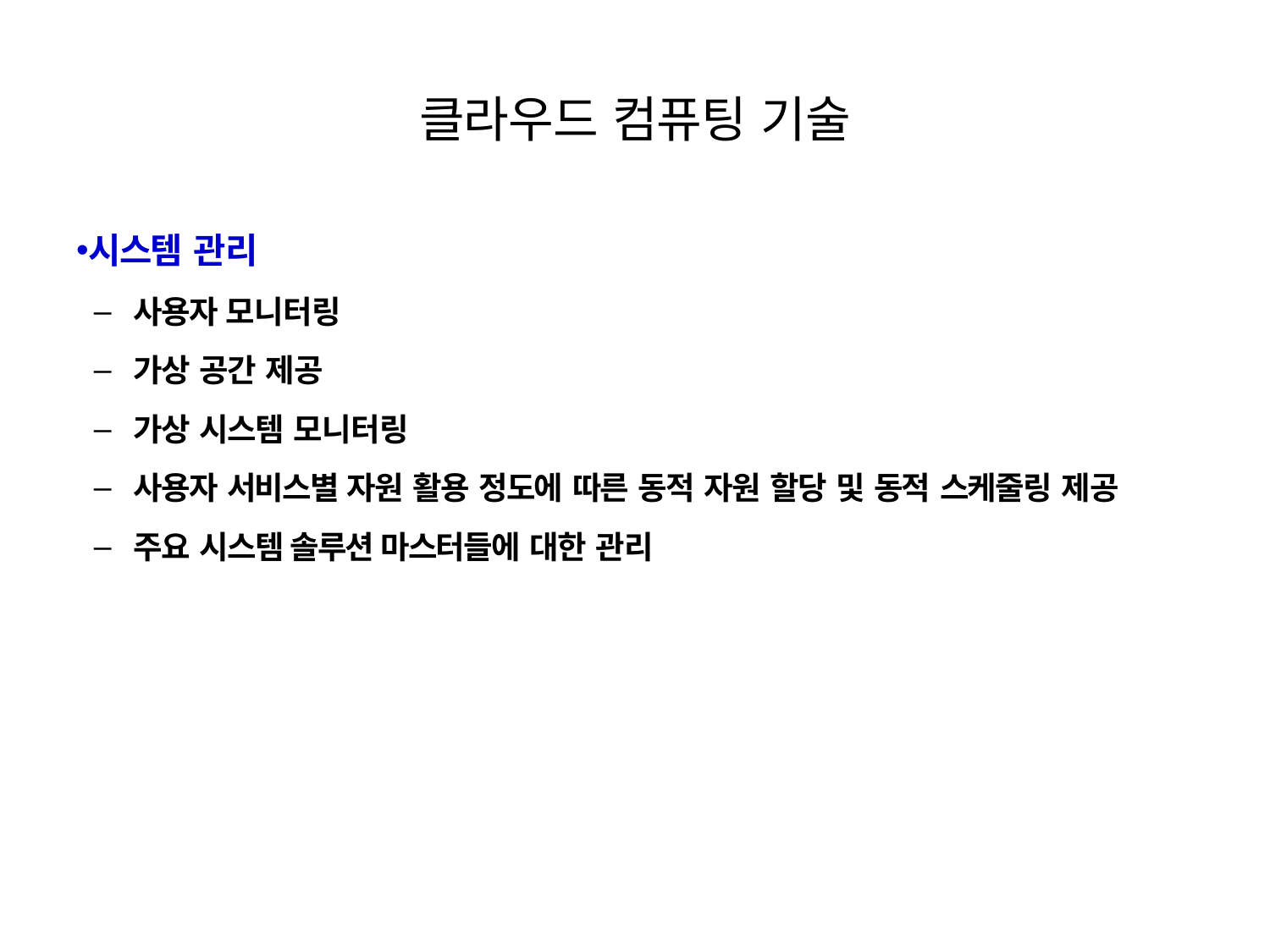

# 클라우드 컴퓨팅 기술
시스템 관리
사용자 모니터링
가상 공간 제공
가상 시스템 모니터링
사용자 서비스별 자원 활용 정도에 따른 동적 자원 할당 및 동적 스케줄링 제공
주요 시스템 솔루션 마스터들에 대한 관리